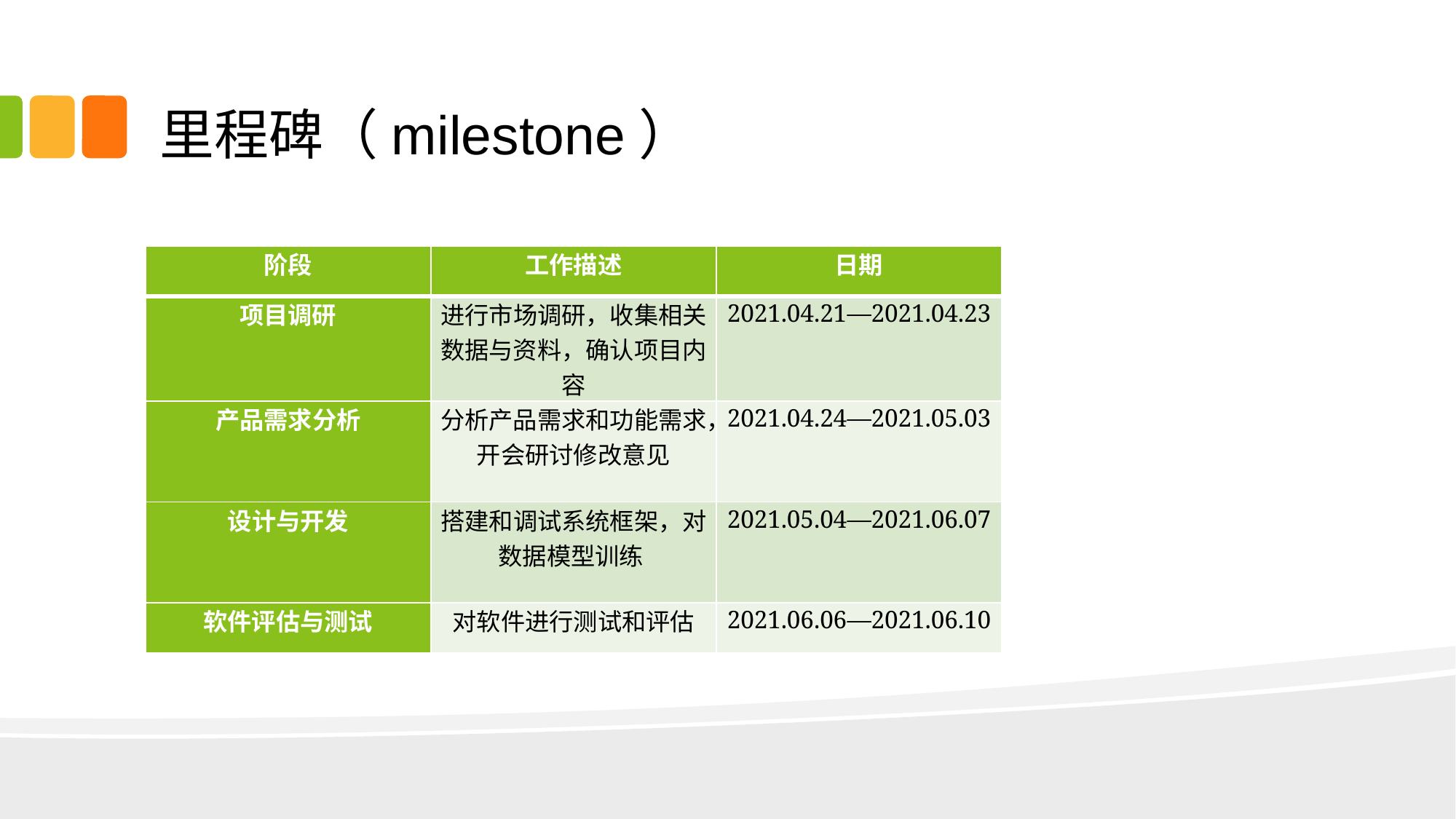

# 里程碑（milestone）
| 阶段 | 工作描述 | 日期 |
| --- | --- | --- |
| 项目调研 | 进行市场调研，收集相关数据与资料，确认项目内容 | 2021.04.21—2021.04.23 |
| 产品需求分析 | 分析产品需求和功能需求，开会研讨修改意见 | 2021.04.24—2021.05.03 |
| 设计与开发 | 搭建和调试系统框架，对数据模型训练 | 2021.05.04—2021.06.07 |
| 软件评估与测试 | 对软件进行测试和评估 | 2021.06.06—2021.06.10 |